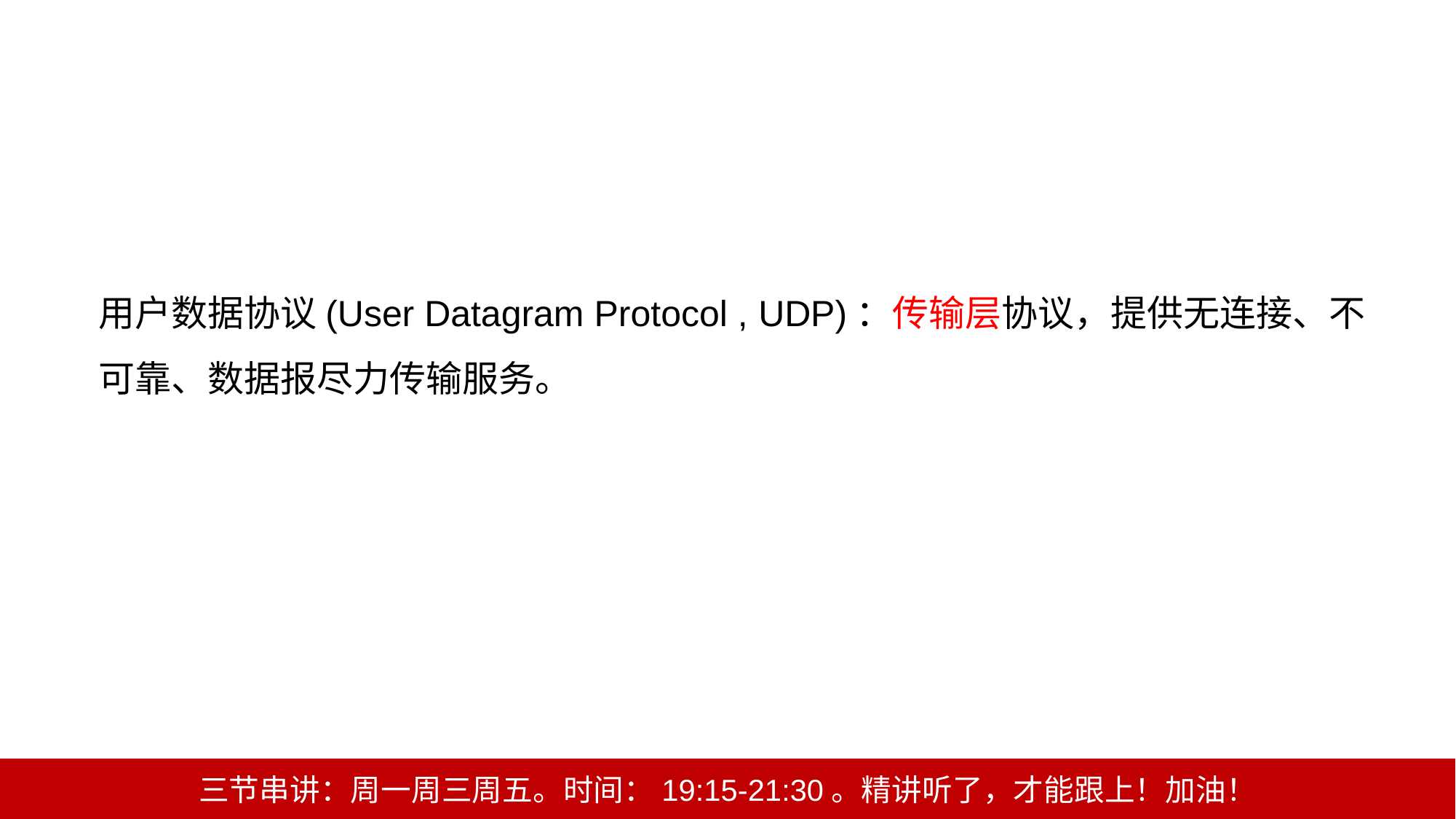

用户数据协议(User Datagram Protocol , UDP)：传输层协议，提供无连接、不可靠、数据报尽力传输服务。
三节串讲：周一周三周五。时间：19:15-21:30。精讲听了，才能跟上！加油！